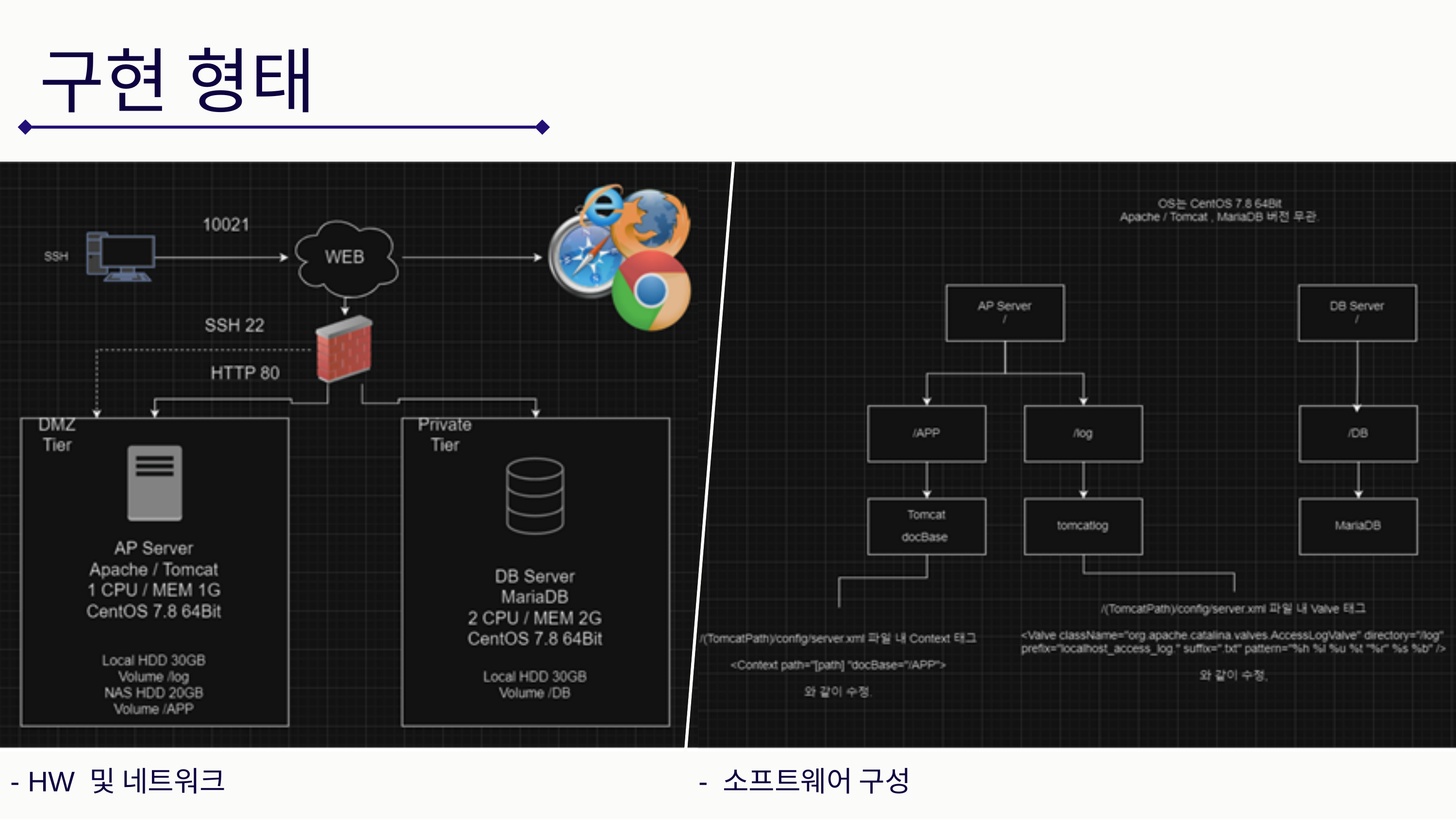

구현 형태

- HW 및 네트워크
- 소프트웨어 구성